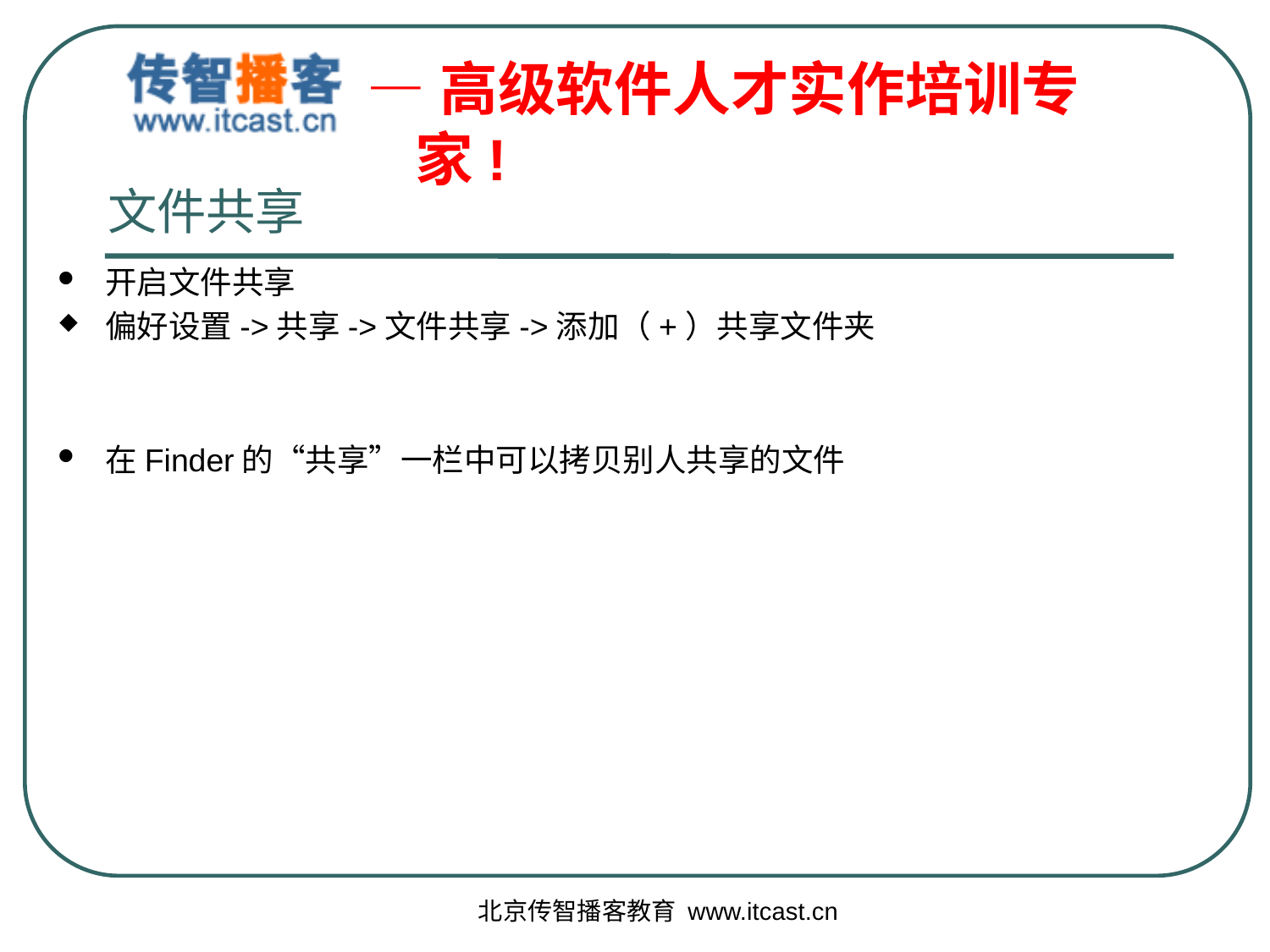

# 文件共享
开启文件共享
偏好设置->共享->文件共享->添加（+）共享文件夹

在Finder的“共享”一栏中可以拷贝别人共享的文件
北京传智播客教育 www.itcast.cn